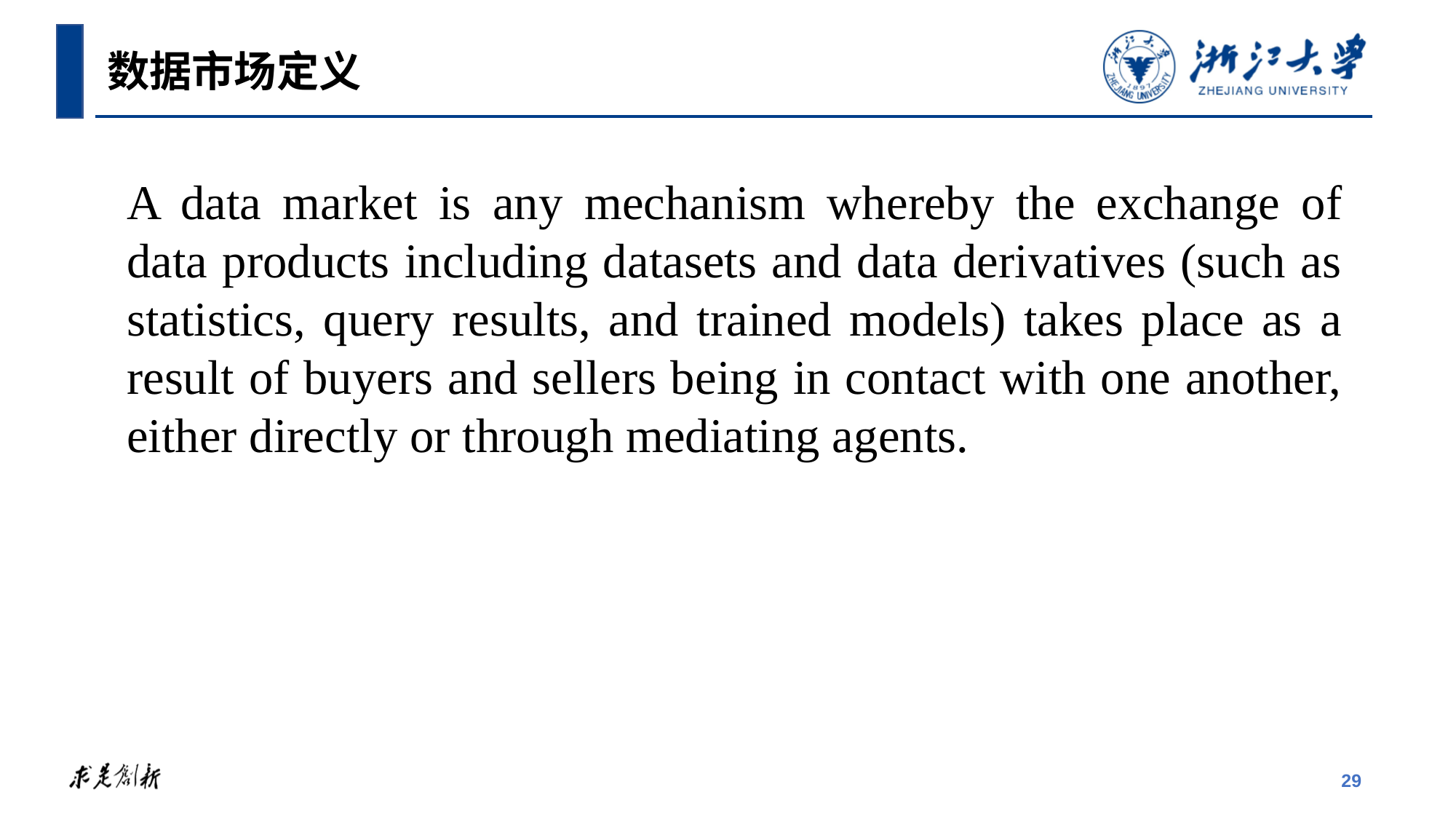

数据市场定义
A data market is any mechanism whereby the exchange of data products including datasets and data derivatives (such as statistics, query results, and trained models) takes place as a result of buyers and sellers being in contact with one another, either directly or through mediating agents.
29